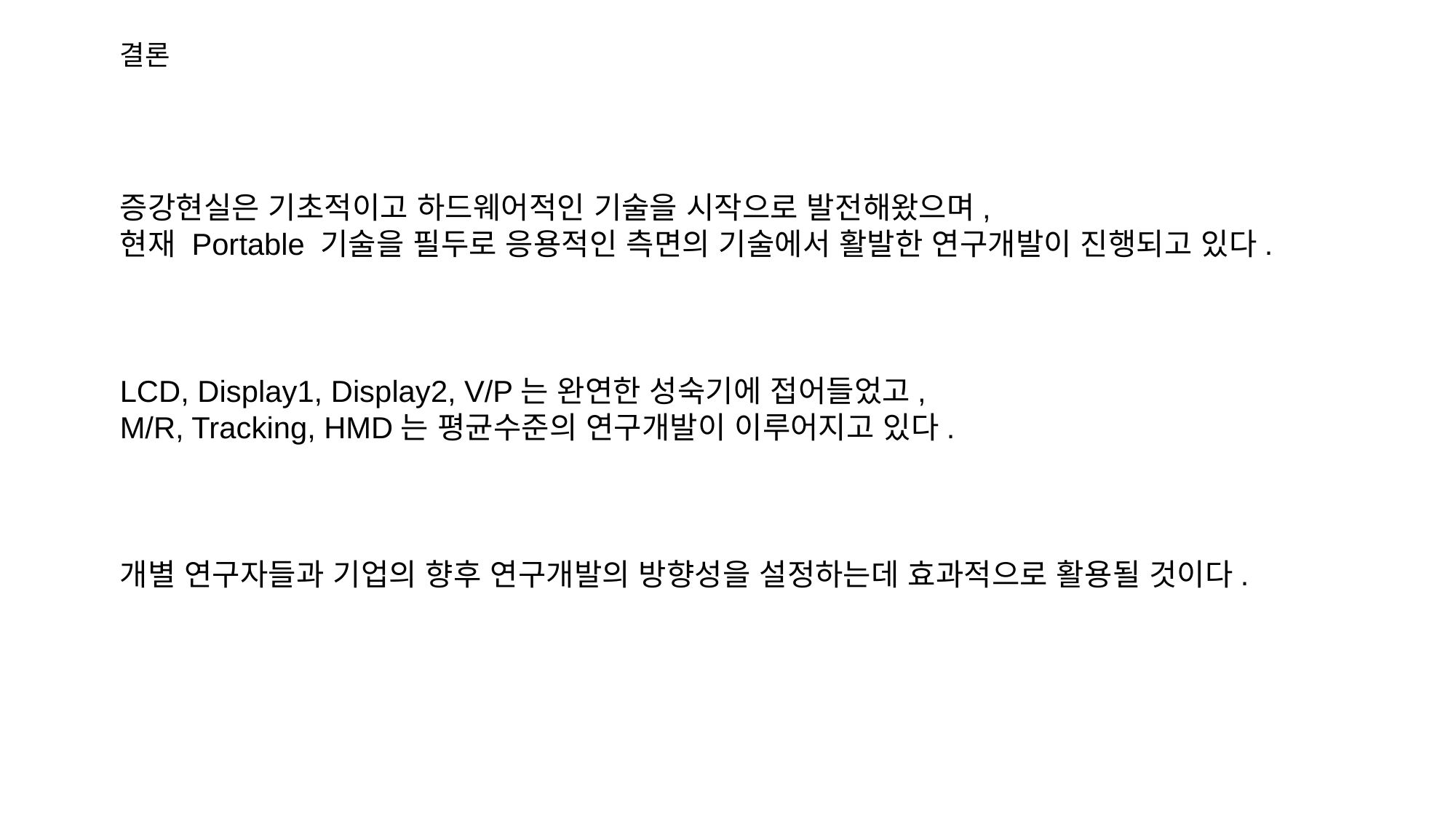

결론

	증강현실은 기초적이고 하드웨어적인 기술을 시작으로 발전해왔으며,
	현재 Portable 기술을 필두로 응용적인 측면의 기술에서 활발한 연구개발이 진행되고 있다.

	LCD, Display1, Display2, V/P는 완연한 성숙기에 접어들었고,
	M/R, Tracking, HMD는 평균수준의 연구개발이 이루어지고 있다.

	개별 연구자들과 기업의 향후 연구개발의 방향성을 설정하는데 효과적으로 활용될 것이다.